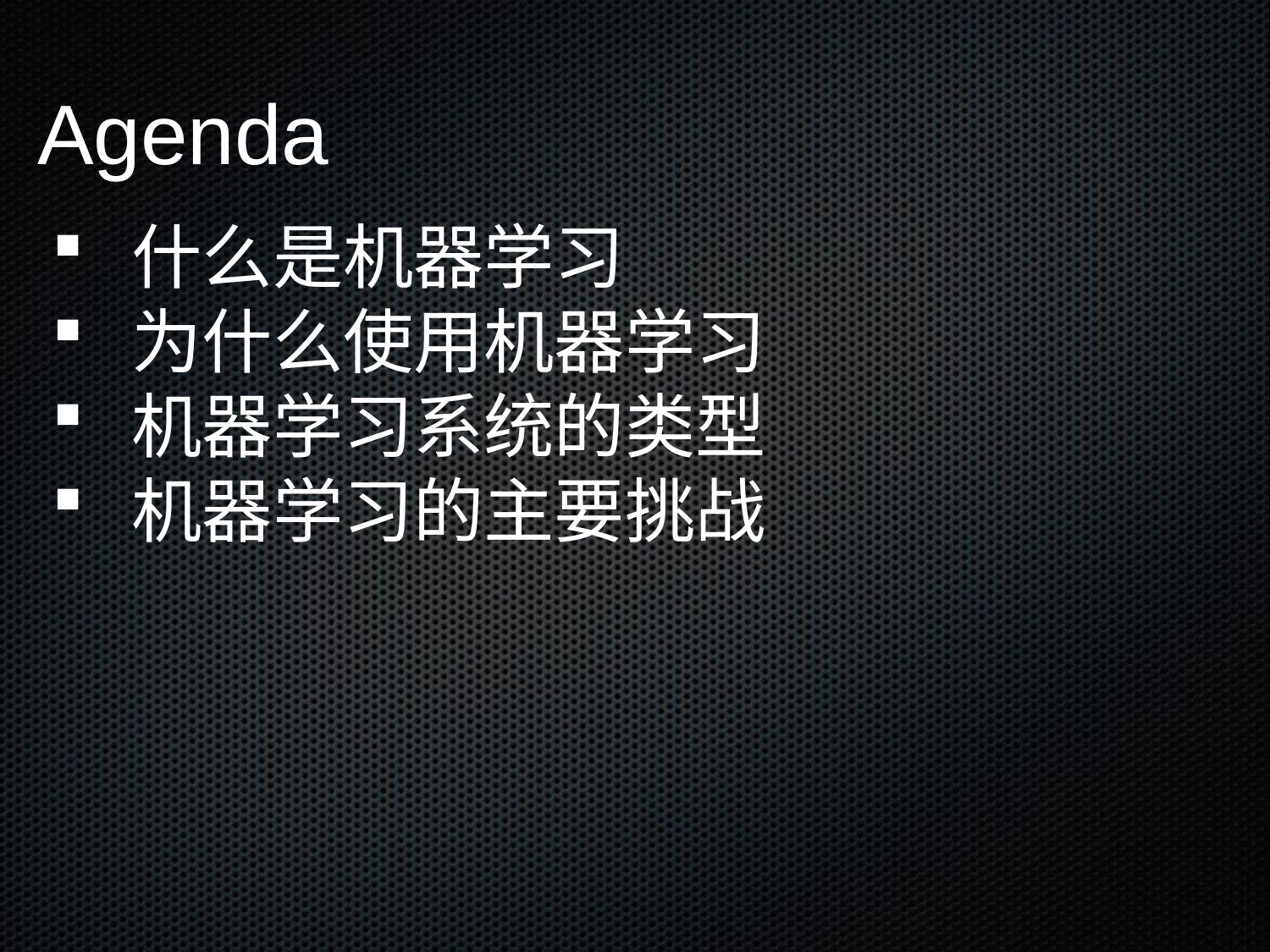

Agenda
什么是机器学习
为什么使用机器学习
机器学习系统的类型
机器学习的主要挑战